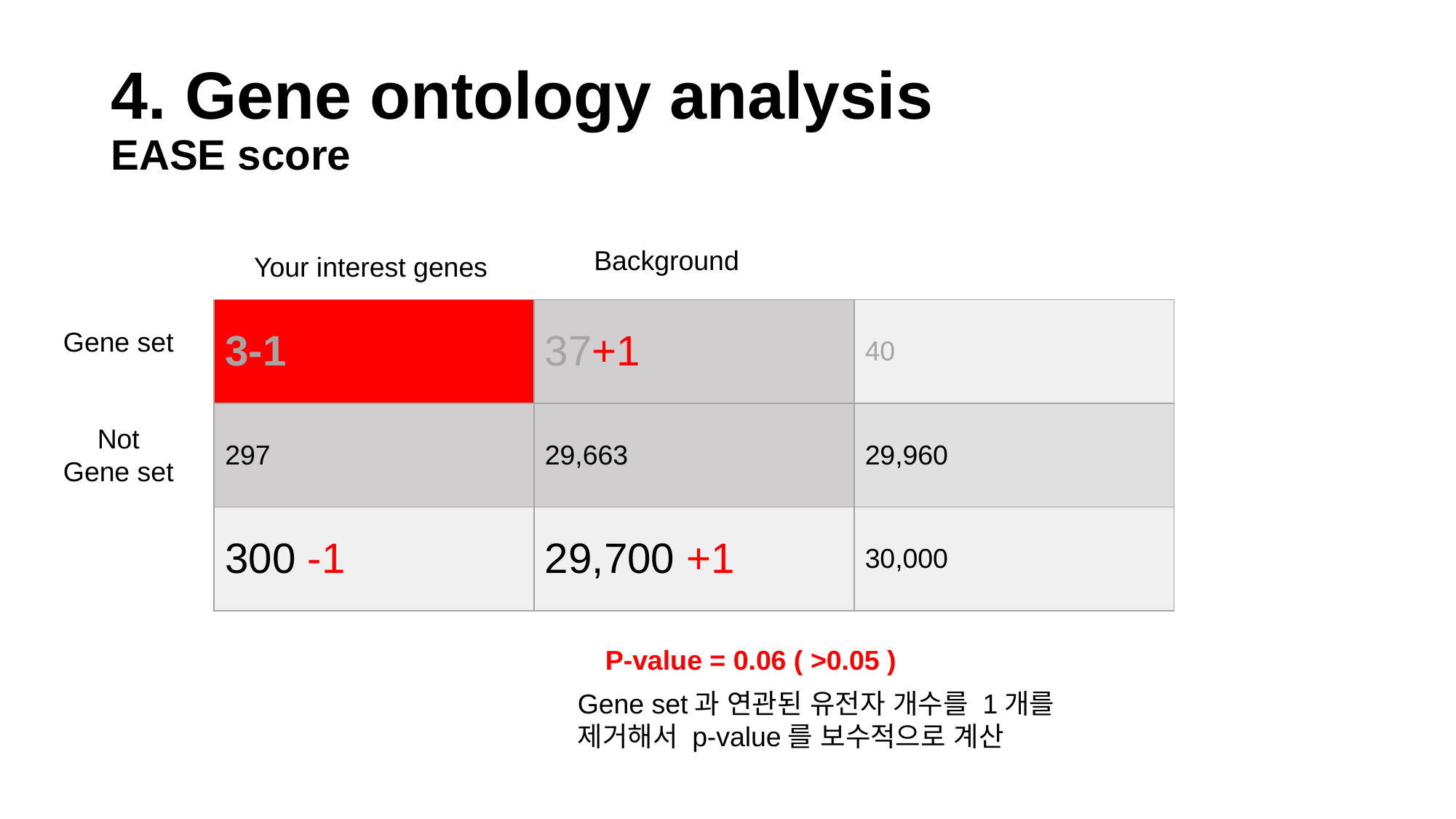

# 4. Gene ontology analysis EASE score
Background
Your interest genes
| 3-1 | 37+1 | 40 |
| --- | --- | --- |
| 297 | 29,663 | 29,960 |
| 300 -1 | 29,700 +1 | 30,000 |
Gene set
Not
Gene set
P-value = 0.06 ( >0.05 )
Gene set과 연관된 유전자 개수를 1개를 제거해서 p-value를 보수적으로 계산